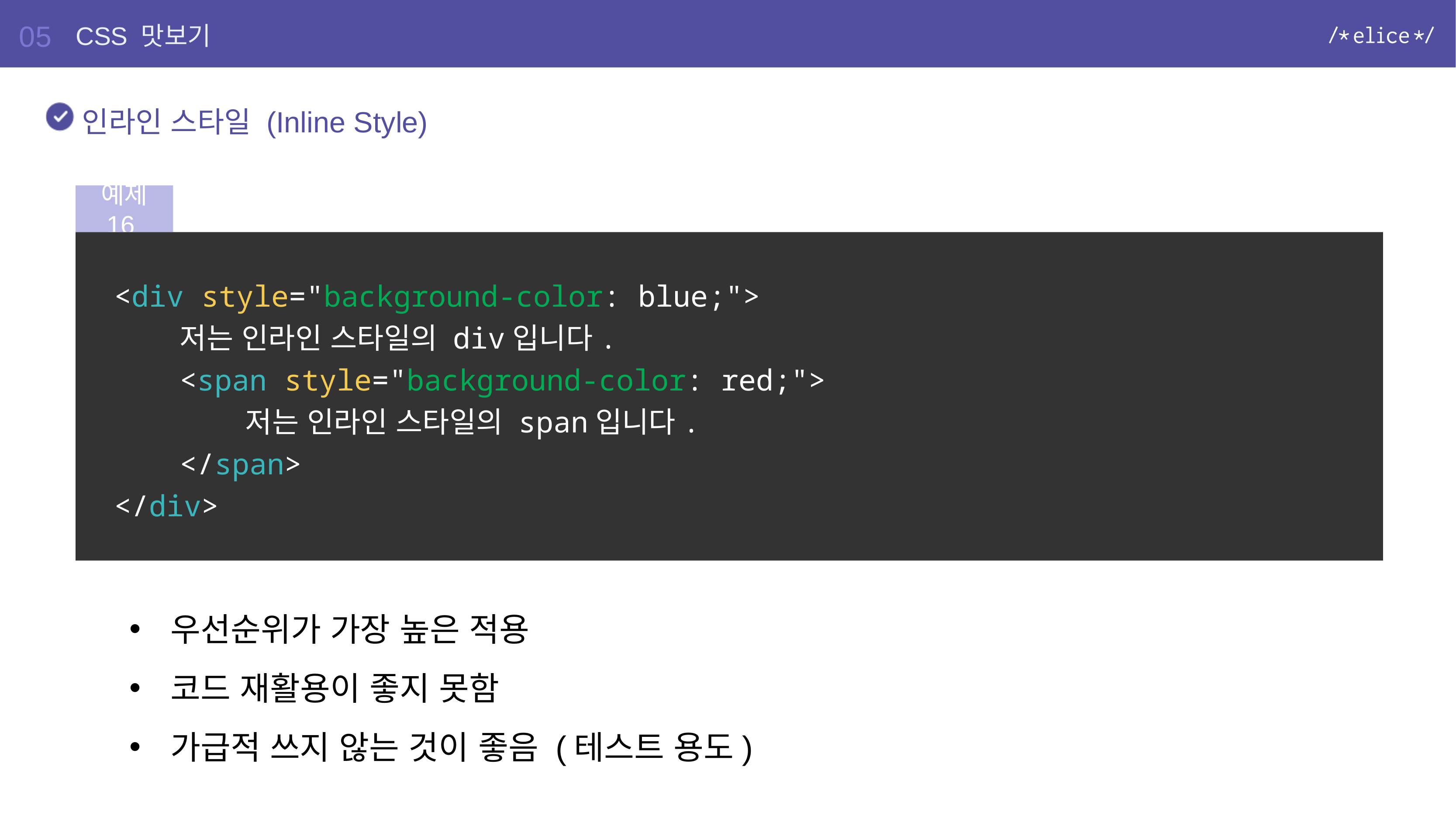

05
CSS 맛보기
인라인 스타일 (Inline Style)
예제 16
<div style="background-color: blue;">
	저는 인라인 스타일의 div입니다.
	<span style="background-color: red;">
		저는 인라인 스타일의 span입니다.
	</span>
</div>
우선순위가 가장 높은 적용
코드 재활용이 좋지 못함
가급적 쓰지 않는 것이 좋음 (테스트 용도)